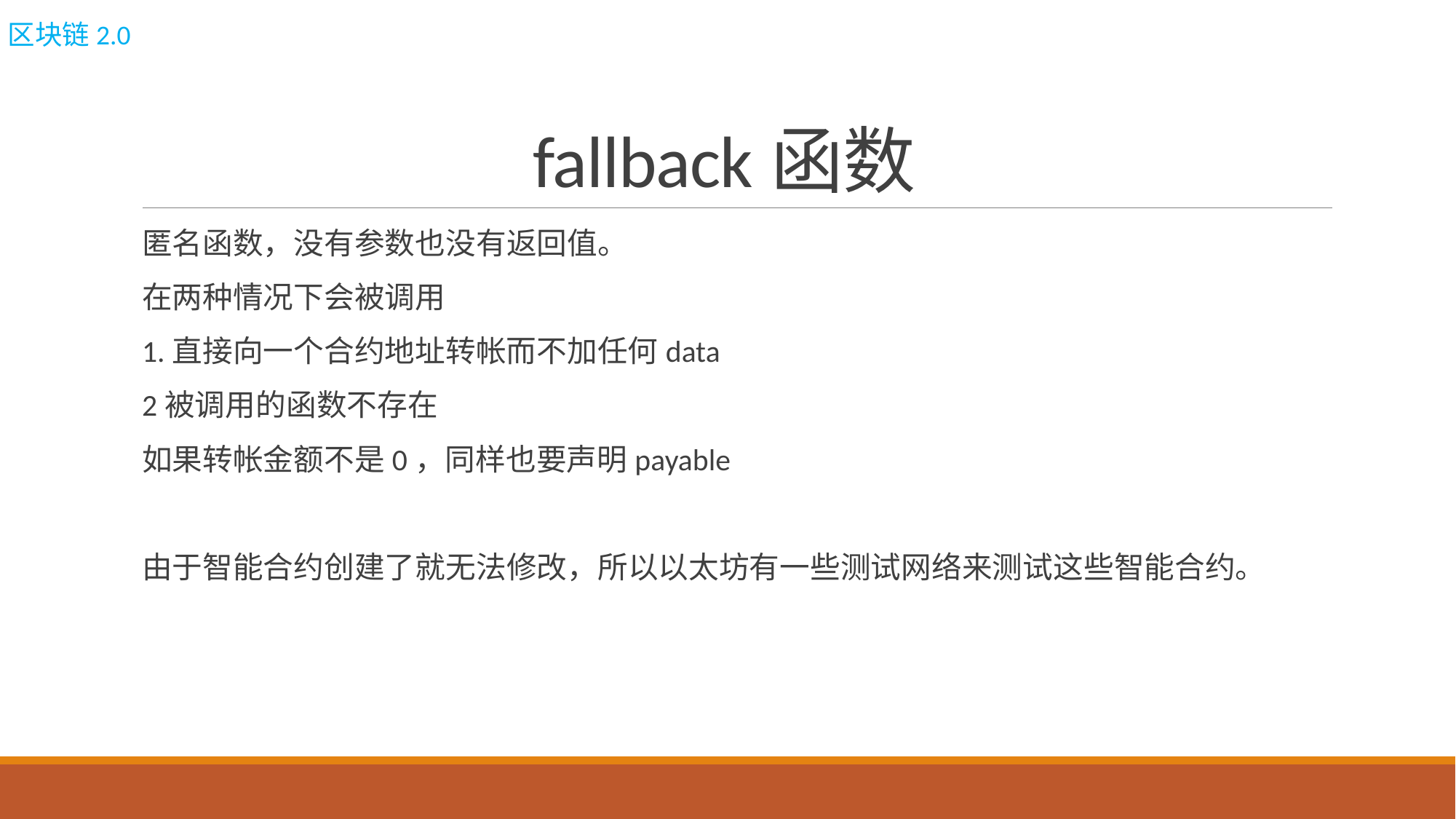

区块链2.0
# fallback函数
匿名函数，没有参数也没有返回值。
在两种情况下会被调用
1.直接向一个合约地址转帐而不加任何data
2被调用的函数不存在
如果转帐金额不是0，同样也要声明payable

由于智能合约创建了就无法修改，所以以太坊有一些测试网络来测试这些智能合约。